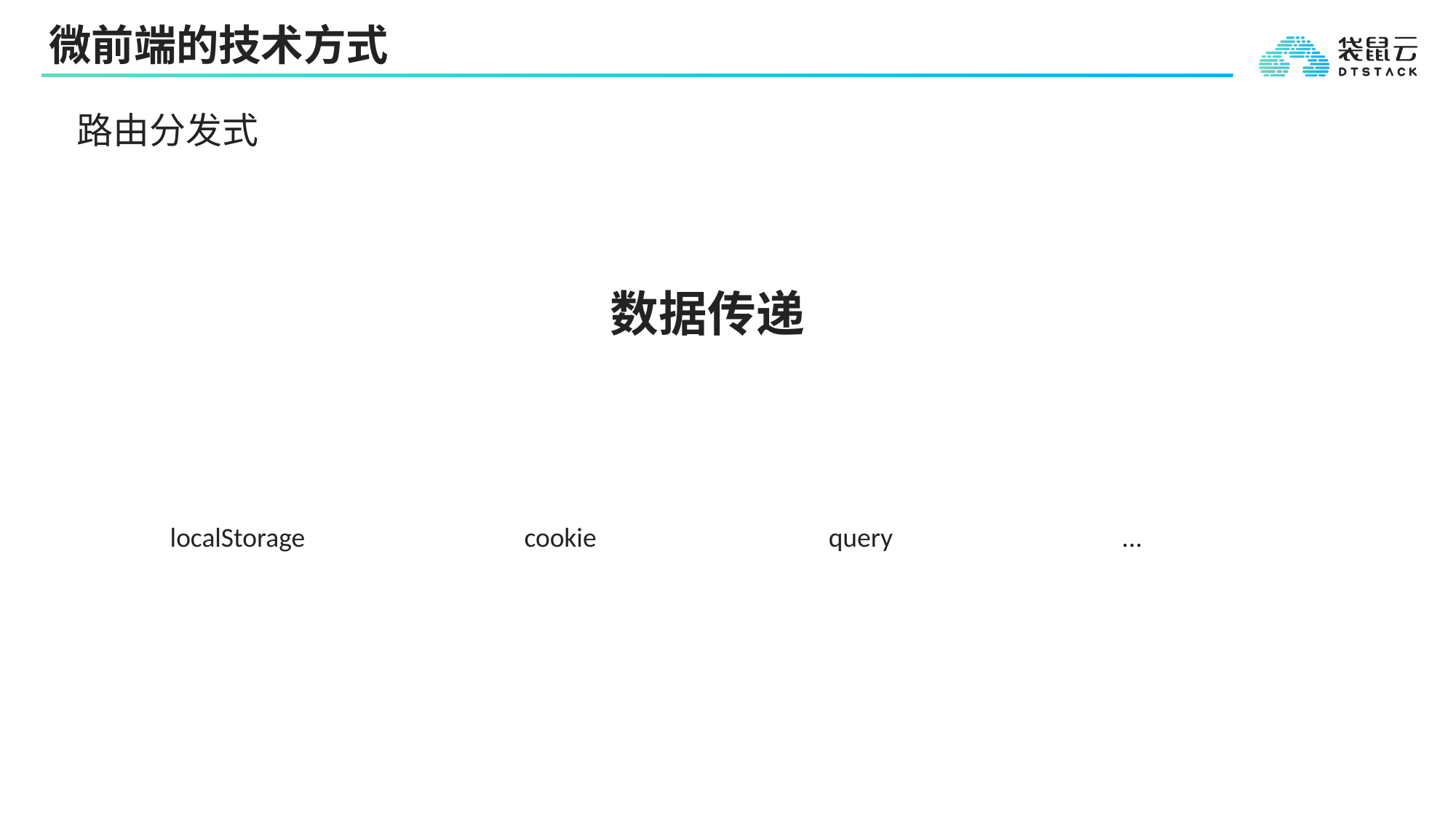

# 微前端的技术方式
路由分发式
数据传递
localStorage
cookie
query
...